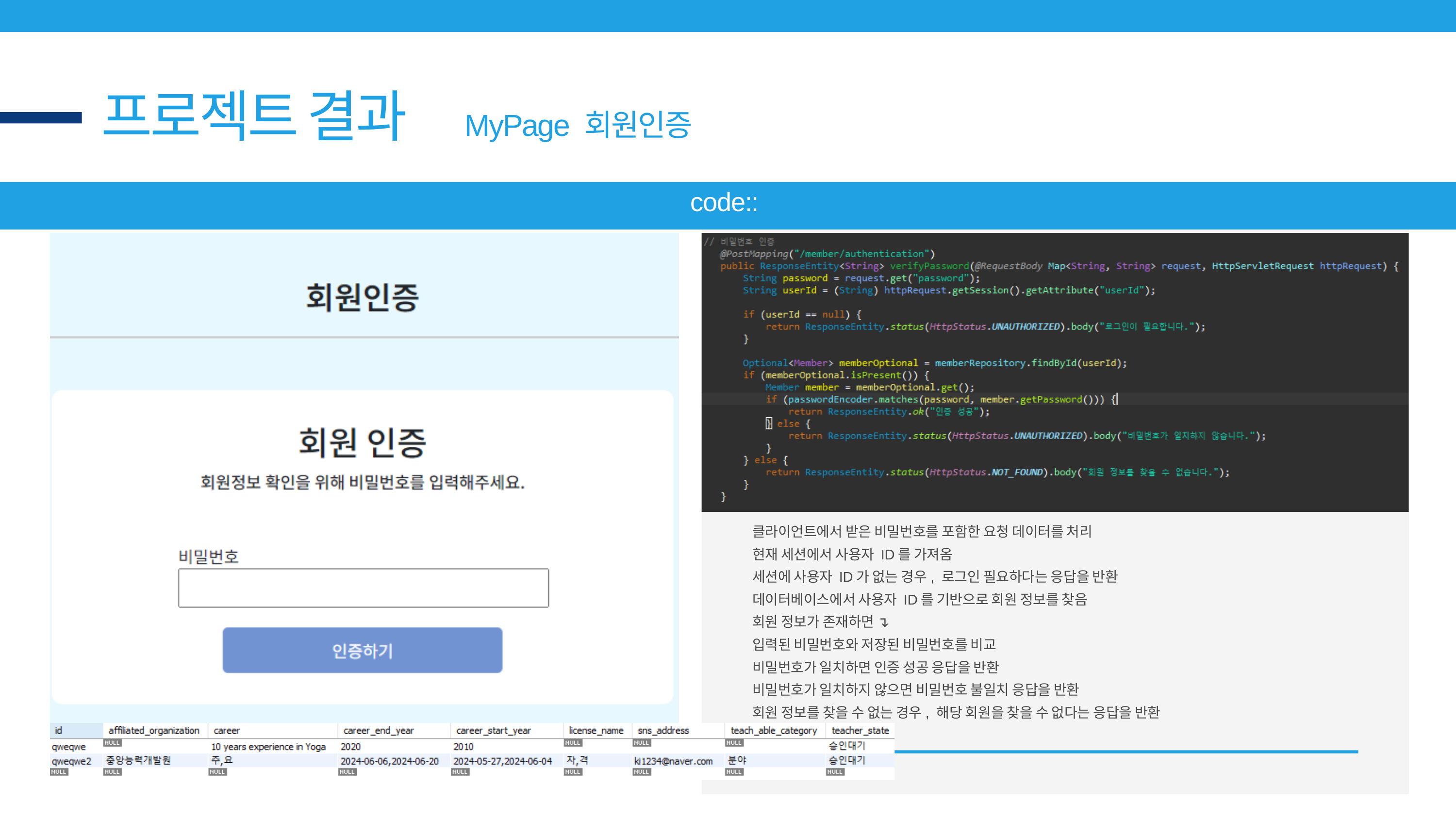

프로젝트 결과
MyPage 회원인증

code::

클라이언트에서 받은 비밀번호를 포함한 요청 데이터를 처리
현재 세션에서 사용자 ID를 가져옴
세션에 사용자 ID가 없는 경우, 로그인 필요하다는 응답을 반환
데이터베이스에서 사용자 ID를 기반으로 회원 정보를 찾음
회원 정보가 존재하면 ↴
입력된 비밀번호와 저장된 비밀번호를 비교
비밀번호가 일치하면 인증 성공 응답을 반환
비밀번호가 일치하지 않으면 비밀번호 불일치 응답을 반환
회원 정보를 찾을 수 없는 경우, 해당 회원을 찾을 수 없다는 응답을 반환